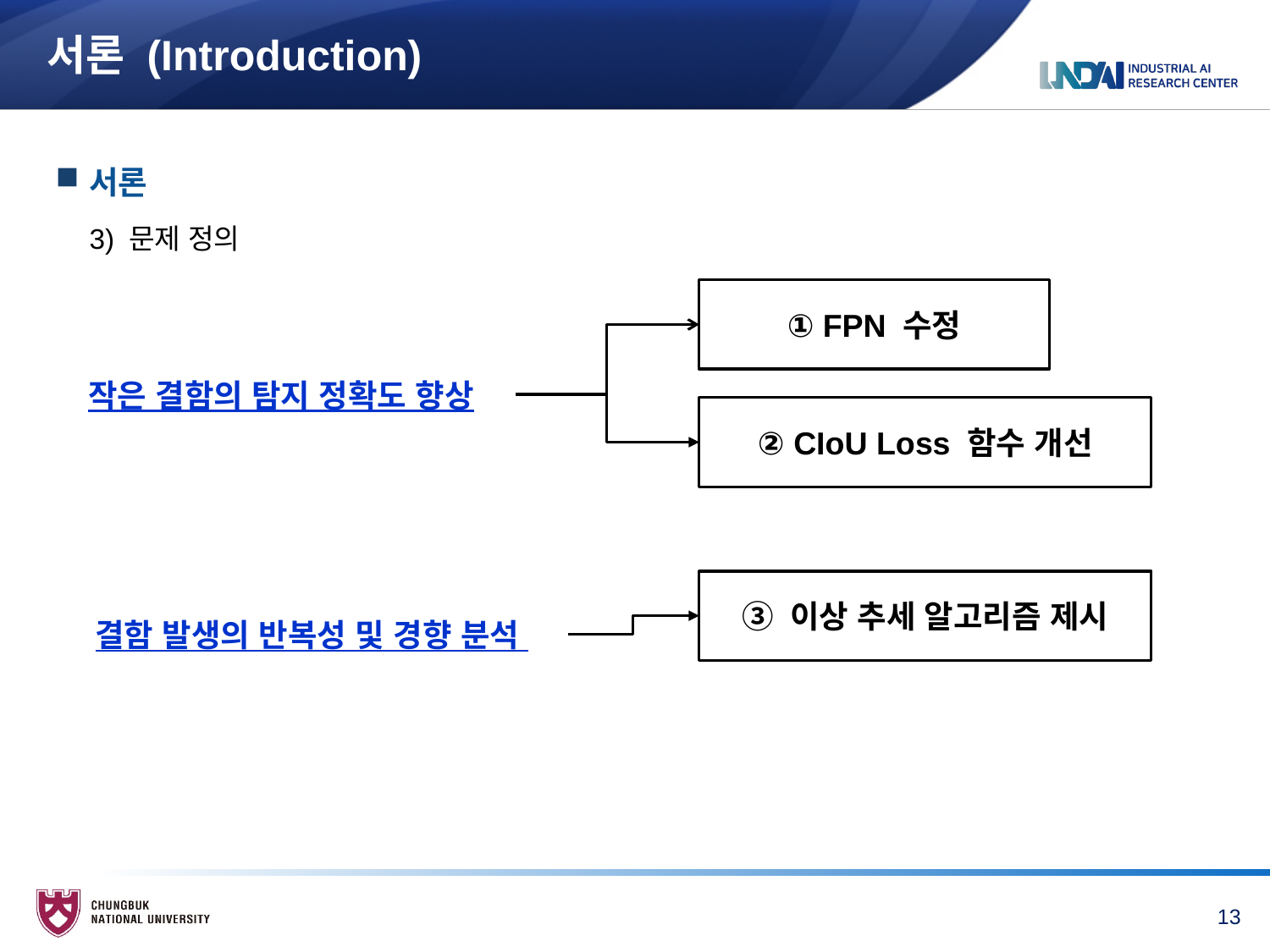

# 서론 (Introduction)
서론
3) 문제 정의
① FPN 수정
작은 결함의 탐지 정확도 향상
② CIoU Loss 함수 개선
③ 이상 추세 알고리즘 제시
결함 발생의 반복성 및 경향 분석